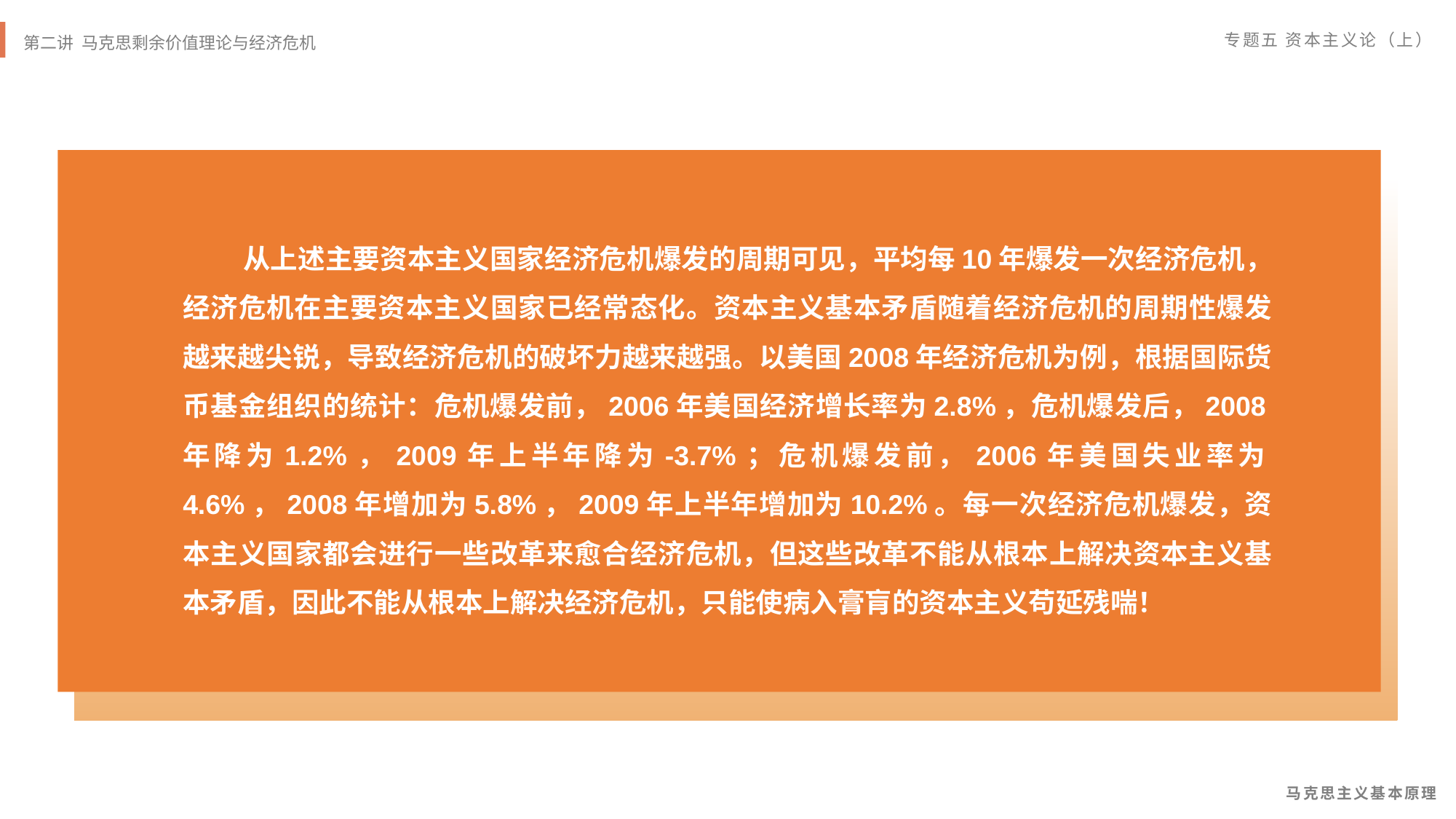

从上述主要资本主义国家经济危机爆发的周期可见，平均每10年爆发一次经济危机，经济危机在主要资本主义国家已经常态化。资本主义基本矛盾随着经济危机的周期性爆发越来越尖锐，导致经济危机的破坏力越来越强。以美国2008年经济危机为例，根据国际货币基金组织的统计：危机爆发前，2006年美国经济增长率为2.8%，危机爆发后，2008年降为1.2%，2009年上半年降为-3.7%；危机爆发前，2006年美国失业率为4.6%，2008年增加为5.8%，2009年上半年增加为10.2%。每一次经济危机爆发，资本主义国家都会进行一些改革来愈合经济危机，但这些改革不能从根本上解决资本主义基本矛盾，因此不能从根本上解决经济危机，只能使病入膏肓的资本主义苟延残喘！